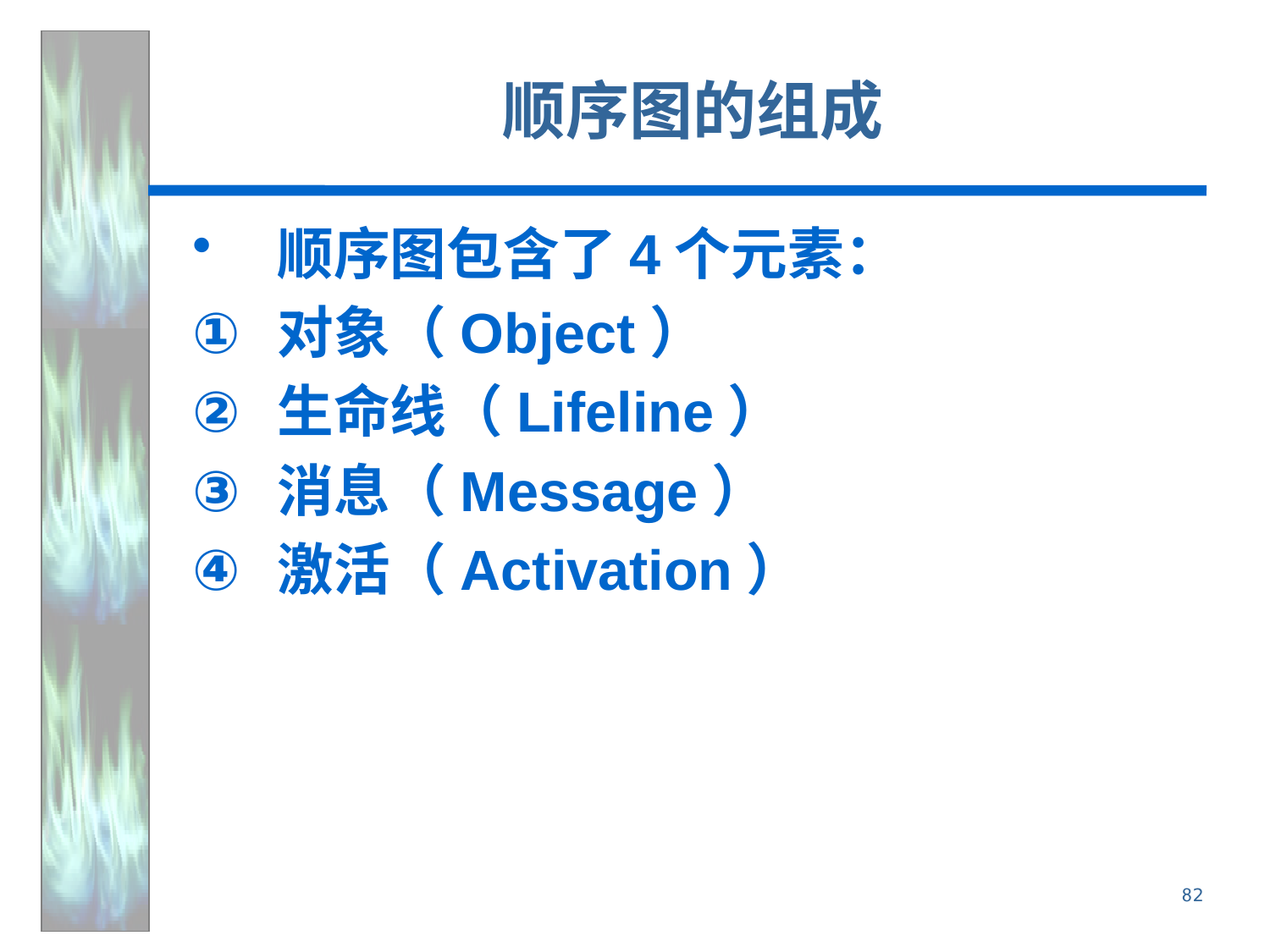

顺序图的组成
顺序图包含了4个元素：
对象（Object）
生命线（Lifeline）
消息（Message）
激活（Activation）
82